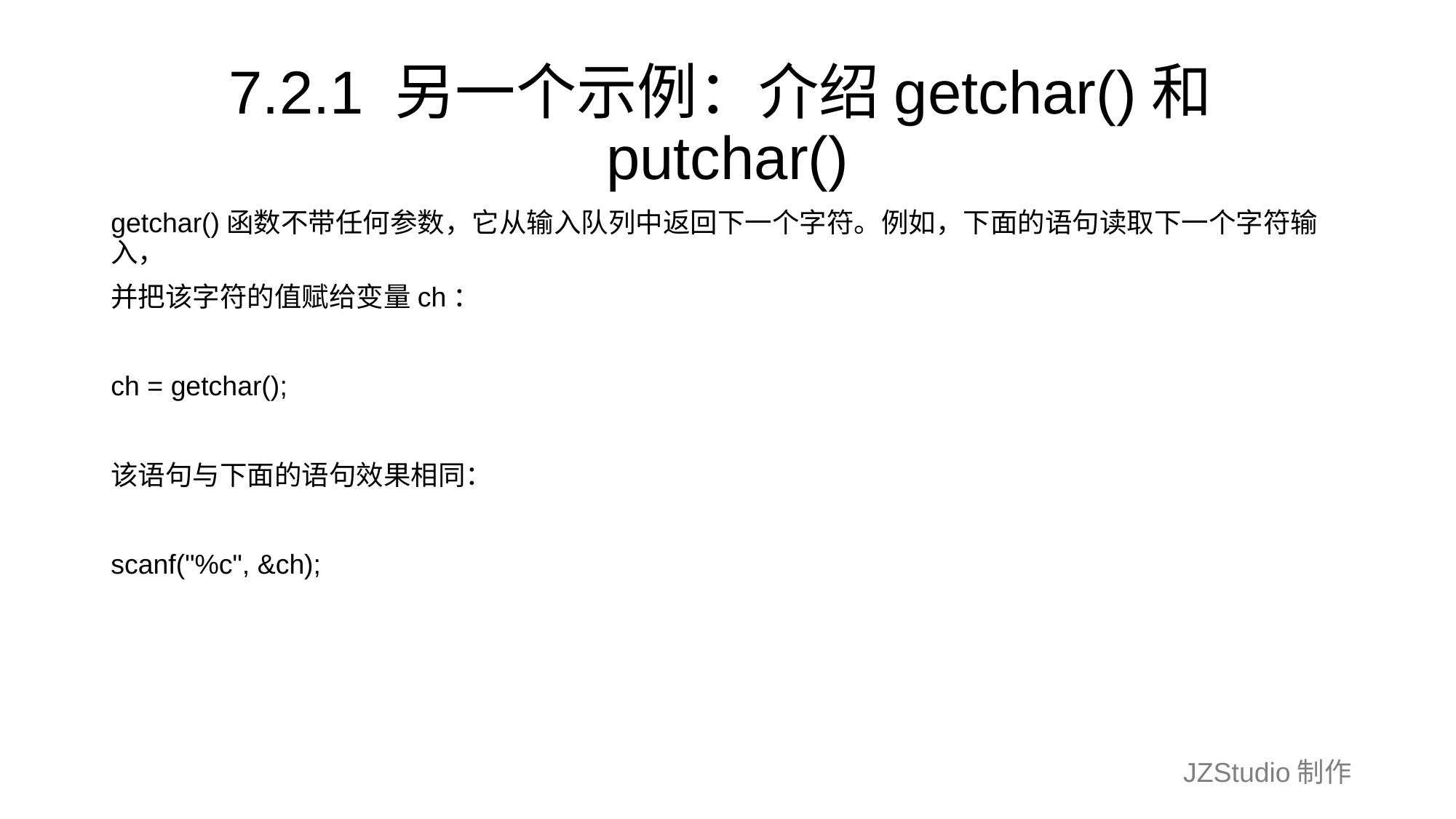

# 7.2.1 另一个示例：介绍getchar()和putchar()
getchar()函数不带任何参数，它从输入队列中返回下一个字符。例如，下面的语句读取下一个字符输入，
并把该字符的值赋给变量ch：

ch = getchar();

该语句与下面的语句效果相同：

scanf("%c", &ch);